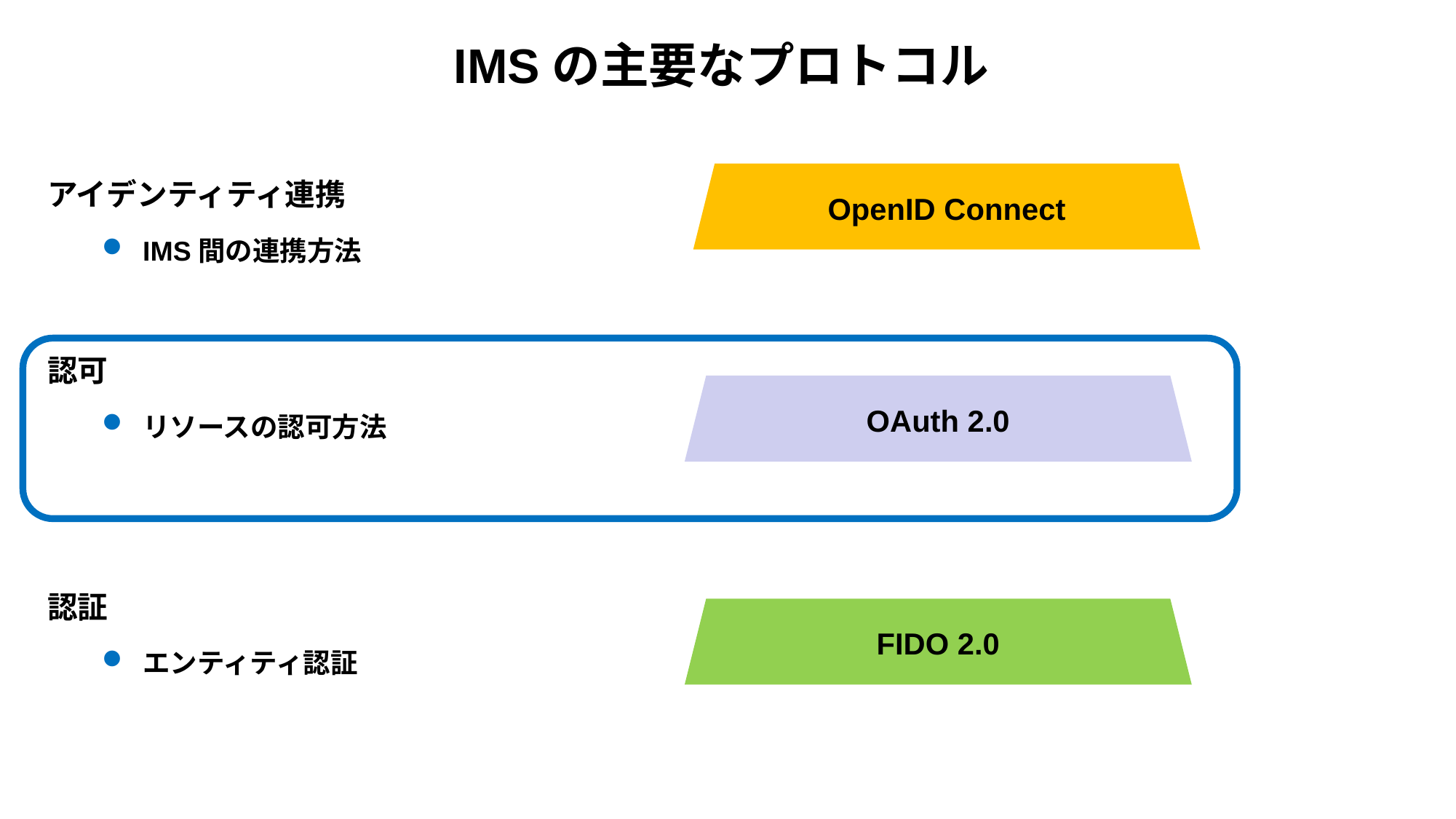

# IMSの主要なプロトコル

アイデンティティ連携
IMS間の連携方法

認可
リソースの認可方法

認証
エンティティ認証
OpenID Connect

OAuth 2.0
FIDO 2.0